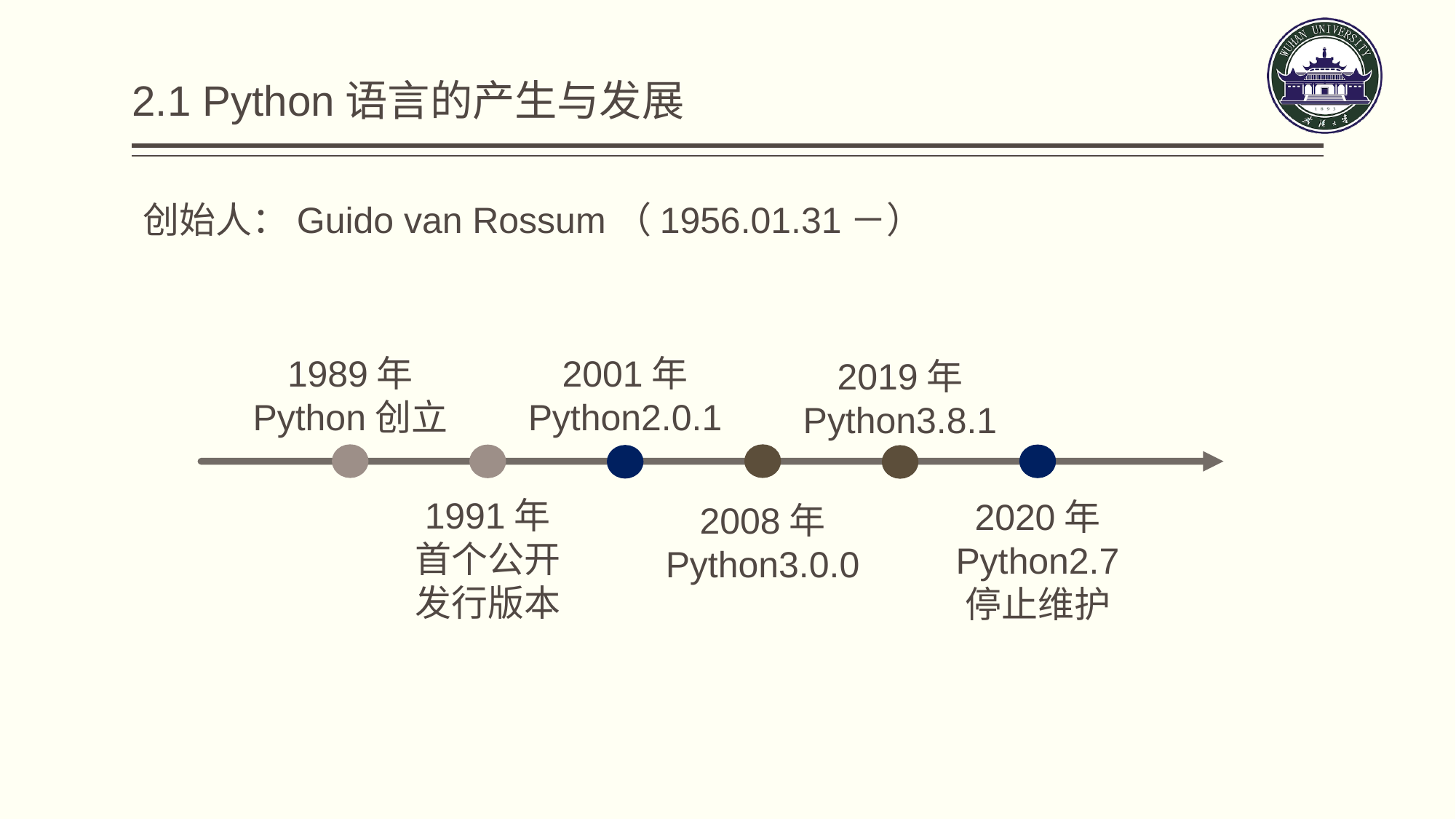

# 2.1 Python语言的产生与发展
创始人：Guido van Rossum（1956.01.31－）

1989年
Python创立
2001年
Python2.0.1
2019年
Python3.8.1

1991年
首个公开
发行版本
2020年
Python2.7
停止维护
2008年
Python3.0.0